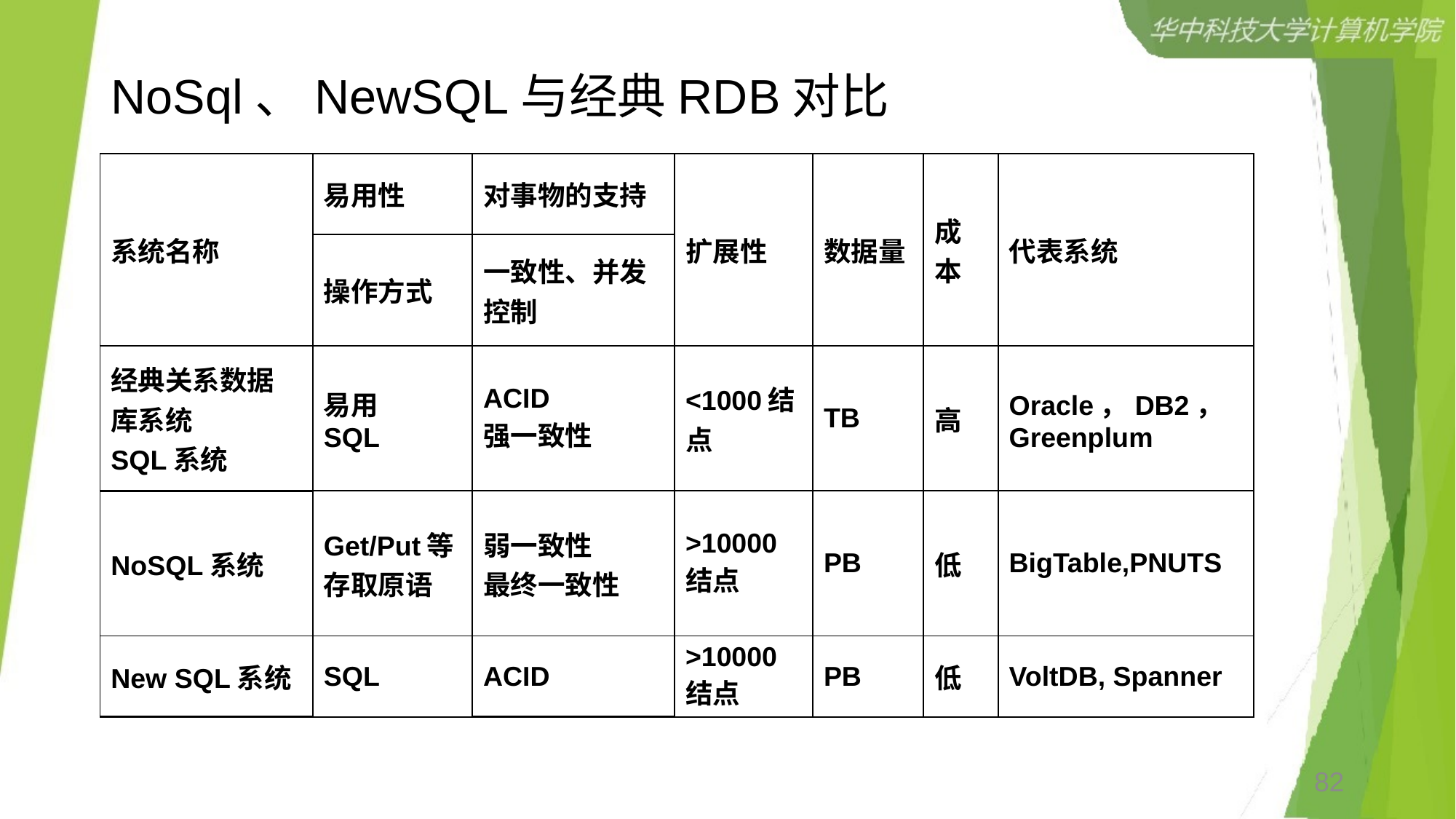

# NoSql、NewSQL与经典RDB对比
| 系统名称 | 易用性 | 对事物的支持 | 扩展性 | 数据量 | 成本 | 代表系统 |
| --- | --- | --- | --- | --- | --- | --- |
|  | 操作方式 | 一致性、并发控制 |  |  |  |  |
| 经典关系数据库系统 SQL系统 | 易用 SQL | ACID 强一致性 | <1000结点 | TB | 高 | Oracle，DB2，Greenplum |
| NoSQL系统 | Get/Put等存取原语 | 弱一致性 最终一致性 | >10000结点 | PB | 低 | BigTable,PNUTS |
| New SQL系统 | SQL | ACID | >10000结点 | PB | 低 | VoltDB, Spanner |
82